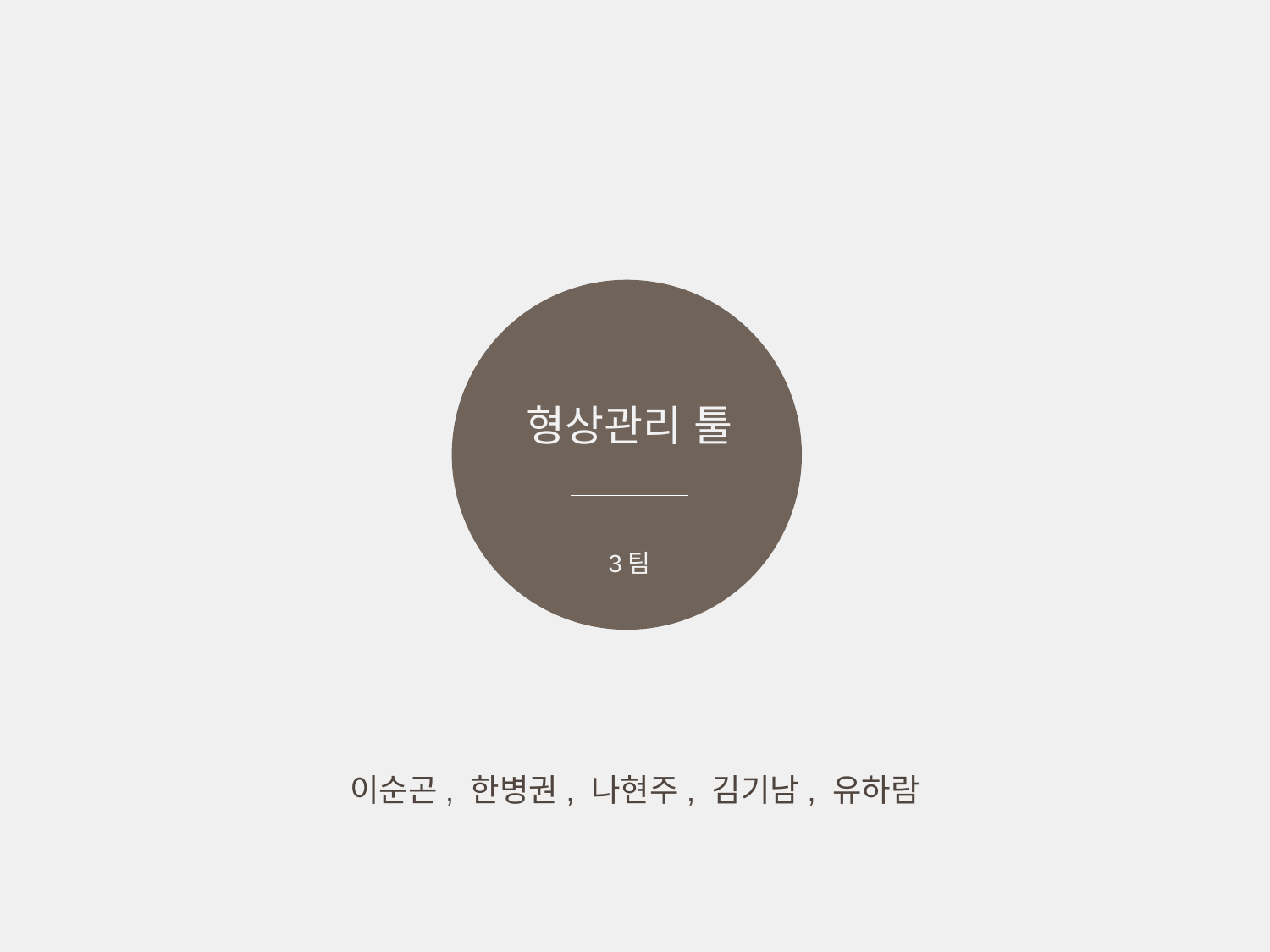

형상관리 툴
3팀
이순곤, 한병권, 나현주, 김기남, 유하람